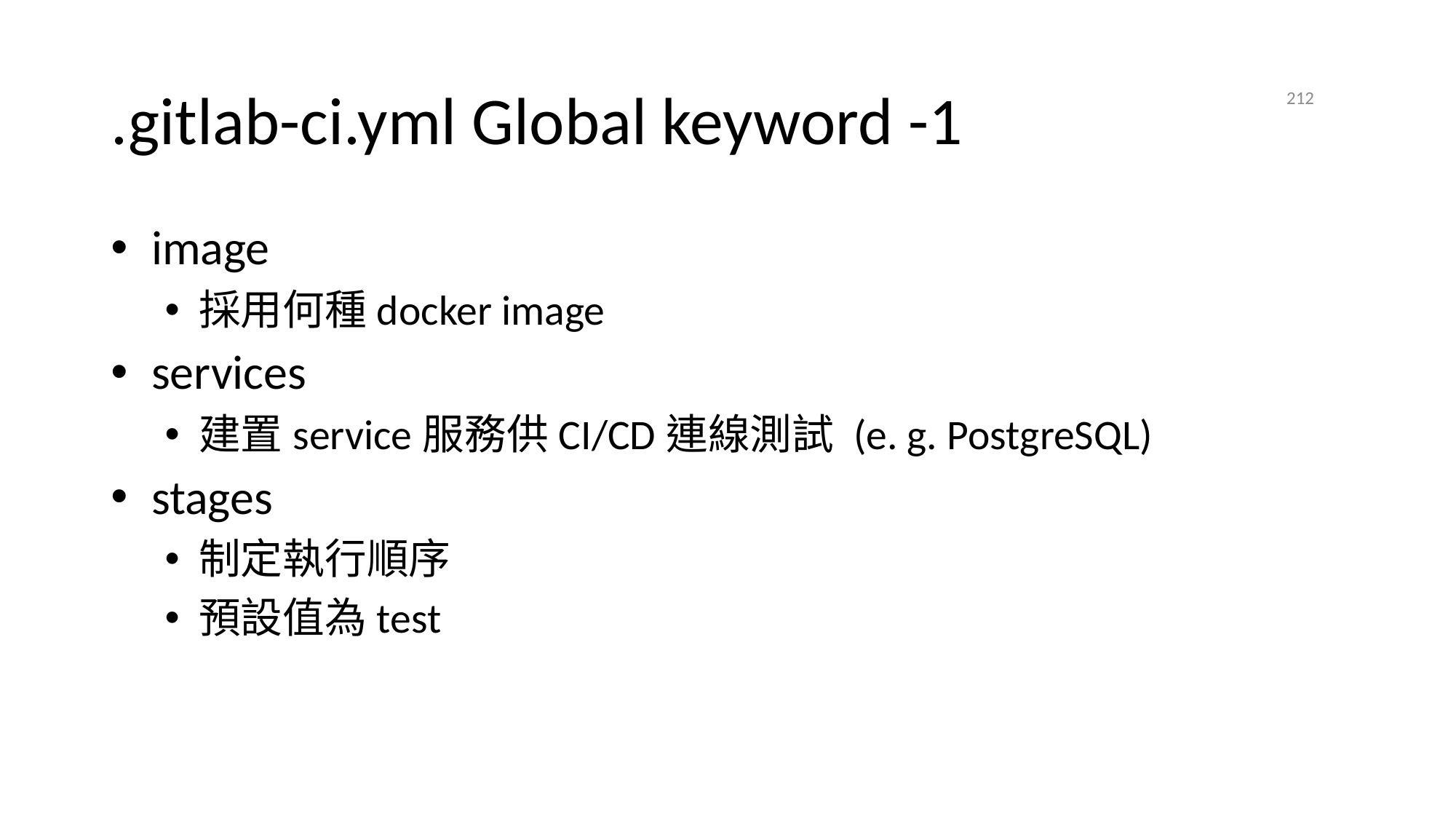

# .gitlab-ci.yml Global keyword -1
212
2021/4/21
image
採用何種docker image
services
建置service服務供CI/CD連線測試 (e. g. PostgreSQL)
stages
制定執行順序
預設值為test